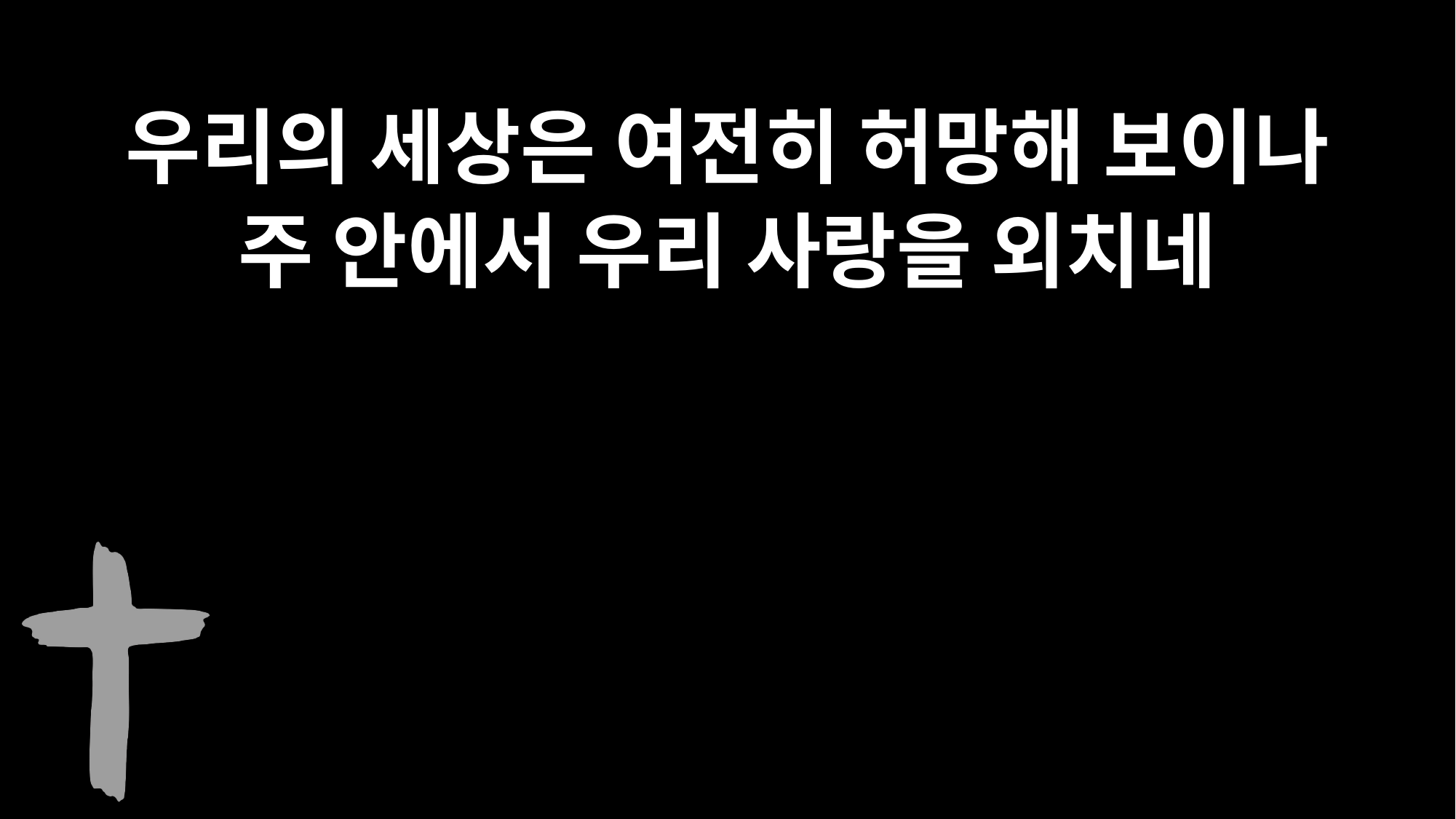

우리의 세상은 여전히 허망해 보이나
주 안에서 우리 사랑을 외치네